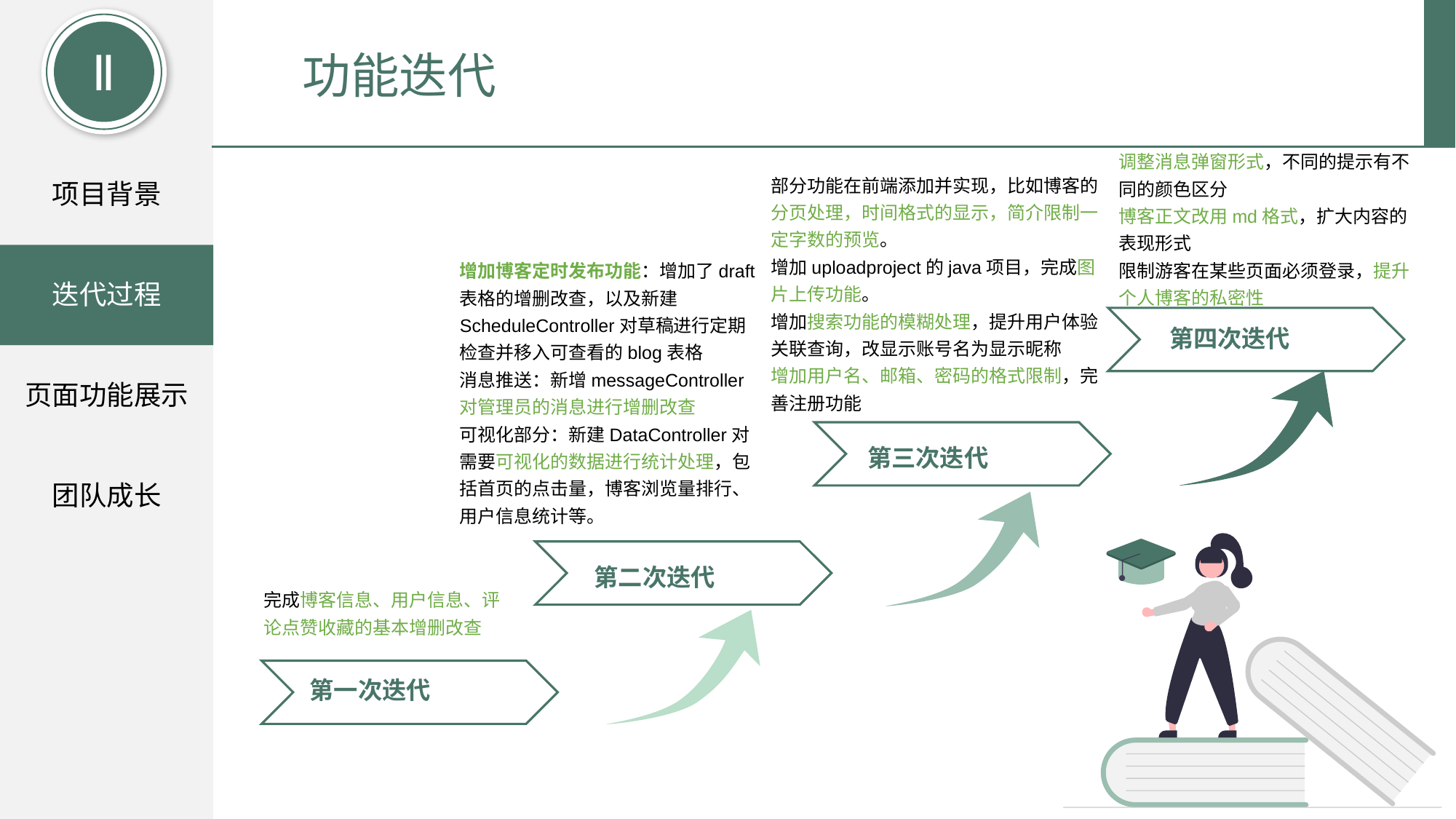

Ⅱ
功能迭代
调整消息弹窗形式，不同的提示有不同的颜色区分
博客正文改用md格式，扩大内容的表现形式
限制游客在某些页面必须登录，提升个人博客的私密性
部分功能在前端添加并实现，比如博客的分页处理，时间格式的显示，简介限制一定字数的预览。
增加uploadproject的java项目，完成图片上传功能。
增加搜索功能的模糊处理，提升用户体验
关联查询，改显示账号名为显示昵称
增加用户名、邮箱、密码的格式限制，完善注册功能
项目背景

增加博客定时发布功能：增加了draft表格的增删改查，以及新建ScheduleController对草稿进行定期检查并移入可查看的blog表格
消息推送：新增messageController对管理员的消息进行增删改查
可视化部分：新建DataController对需要可视化的数据进行统计处理，包括首页的点击量，博客浏览量排行、用户信息统计等。
迭代过程

第四次迭代

页面功能展示

第三次迭代

团队成长

第二次迭代
完成博客信息、用户信息、评论点赞收藏的基本增删改查

第一次迭代